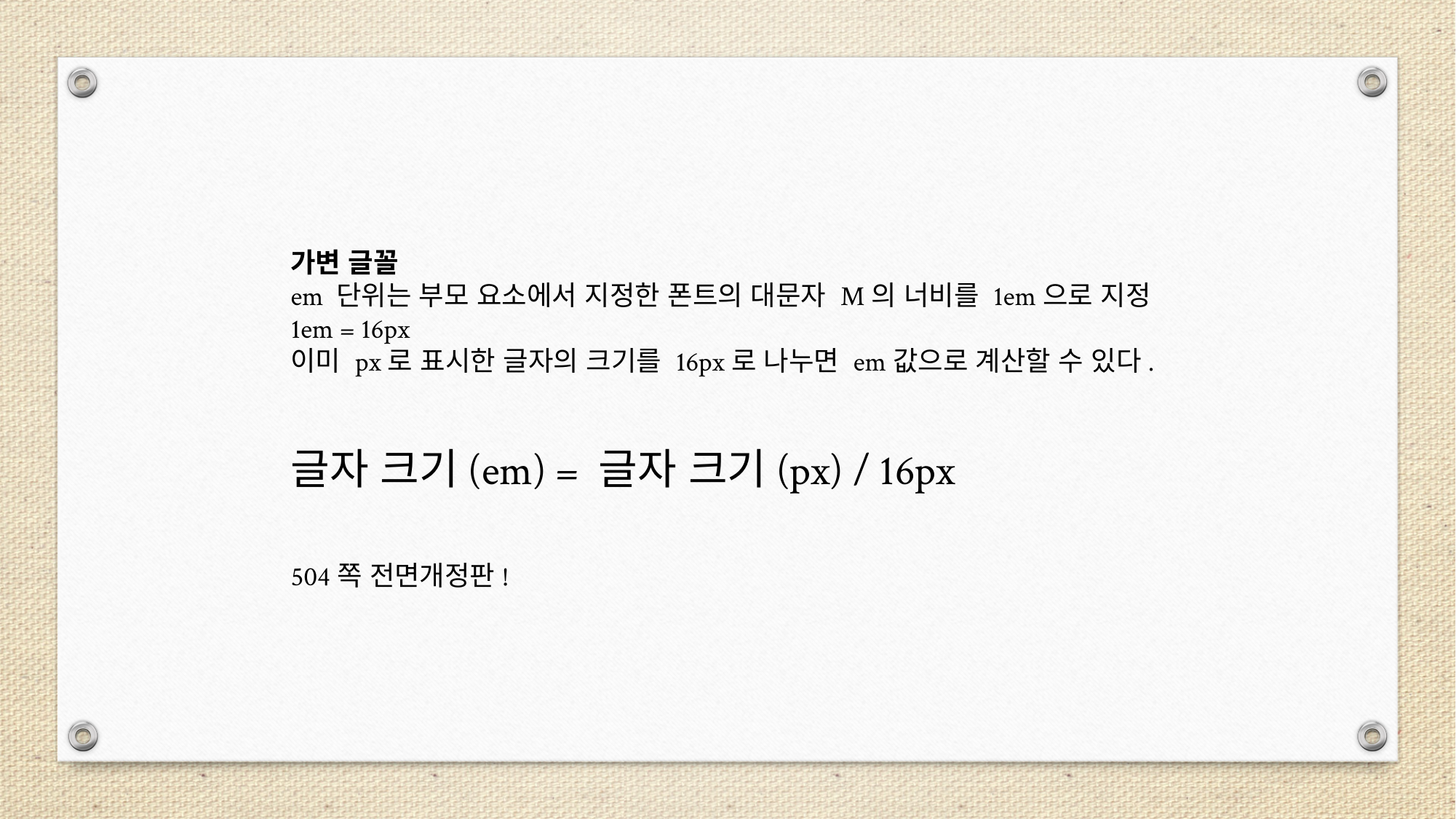

가변 글꼴
em 단위는 부모 요소에서 지정한 폰트의 대문자 M의 너비를 1em으로 지정
1em = 16px
이미 px로 표시한 글자의 크기를 16px로 나누면 em값으로 계산할 수 있다.

글자 크기(em) = 글자 크기(px) / 16px

504쪽 전면개정판!